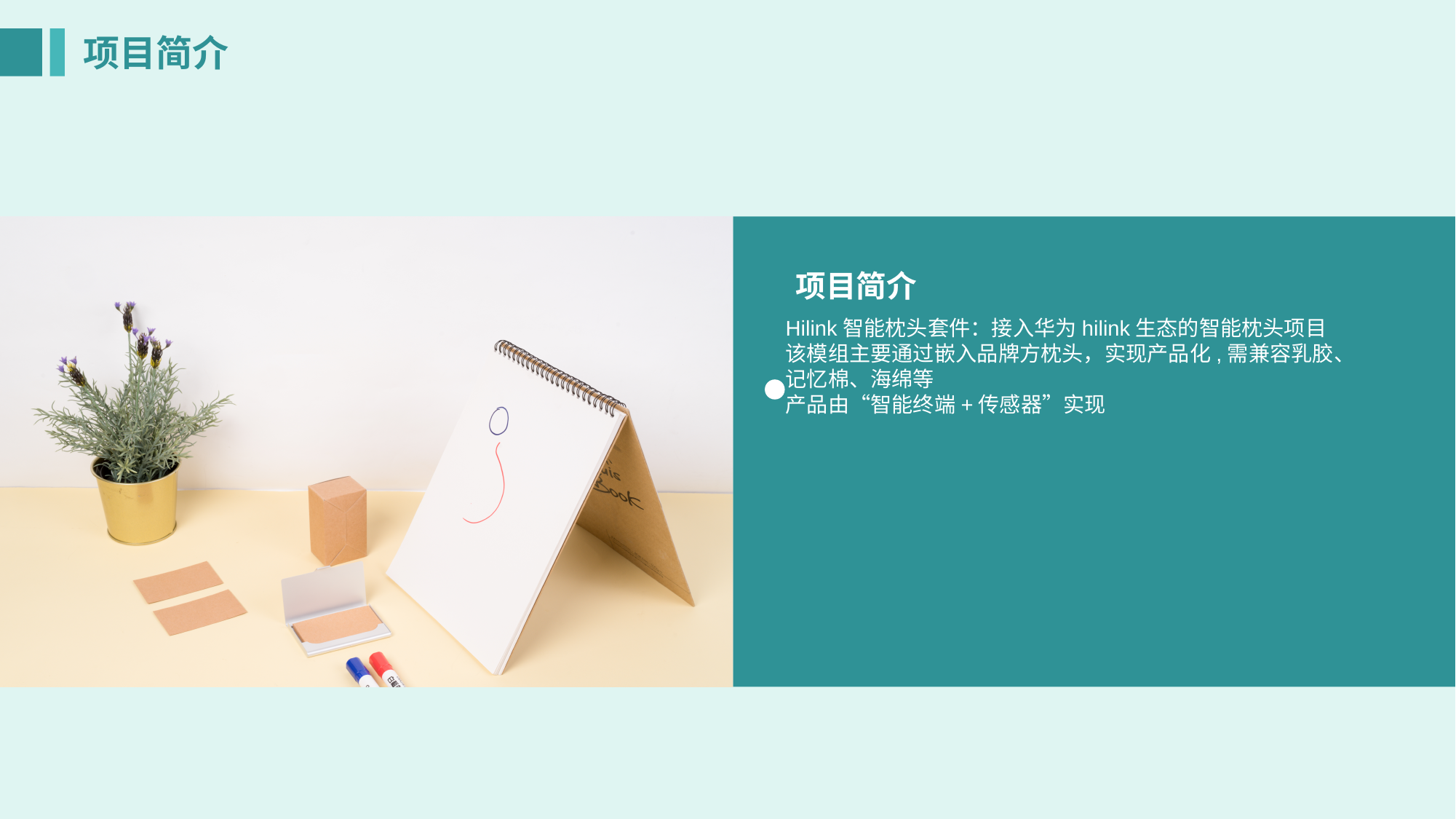

项目简介

项目简介
Hilink智能枕头套件：接入华为hilink生态的智能枕头项目
该模组主要通过嵌入品牌方枕头，实现产品化,需兼容乳胶、记忆棉、海绵等
产品由“智能终端+传感器”实现